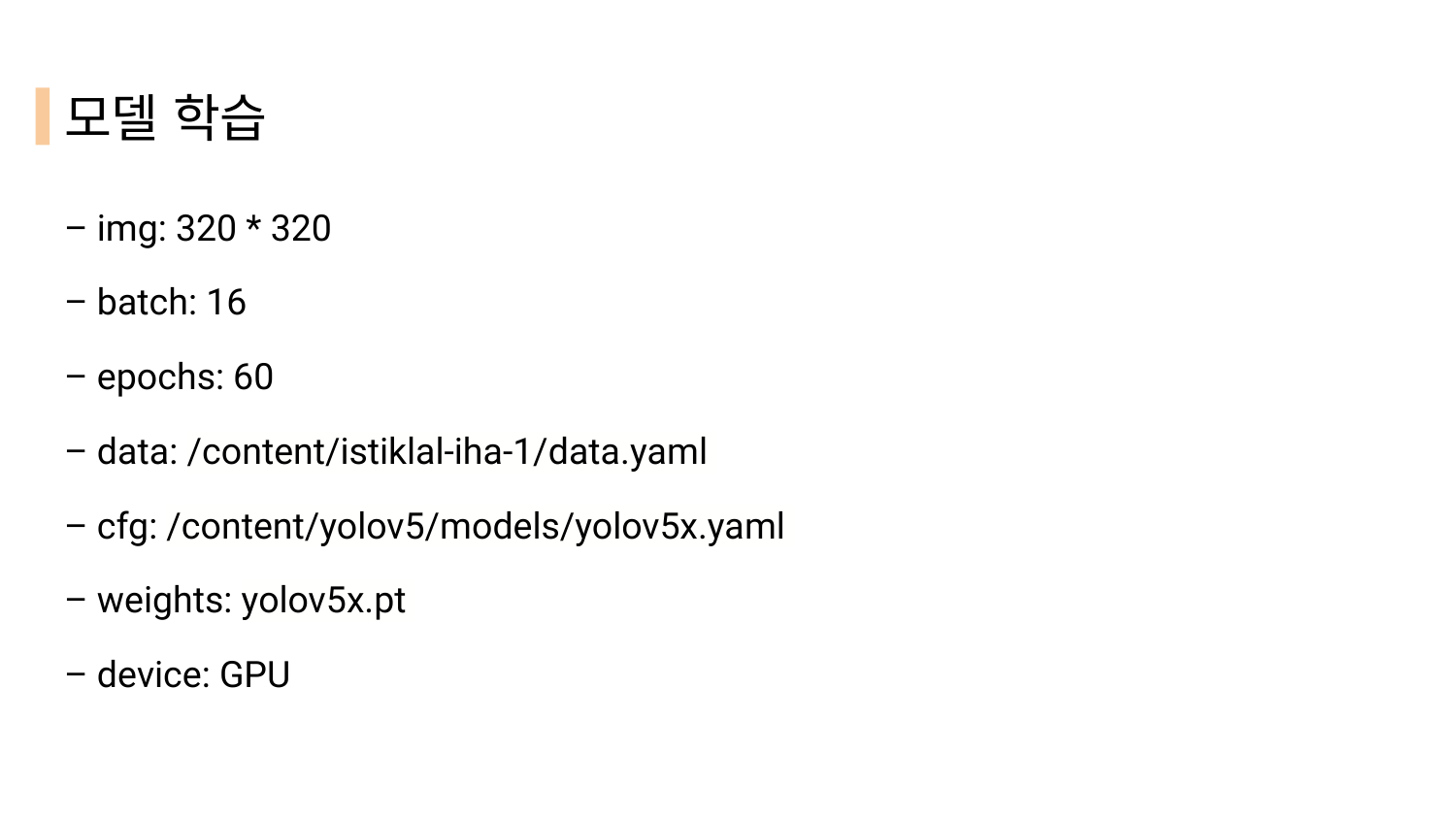

# 모델 학습

– img: 320 * 320
– batch: 16
– epochs: 60
– data: /content/istiklal-iha-1/data.yaml
– cfg: /content/yolov5/models/yolov5x.yaml
– weights: yolov5x.pt
– device: GPU